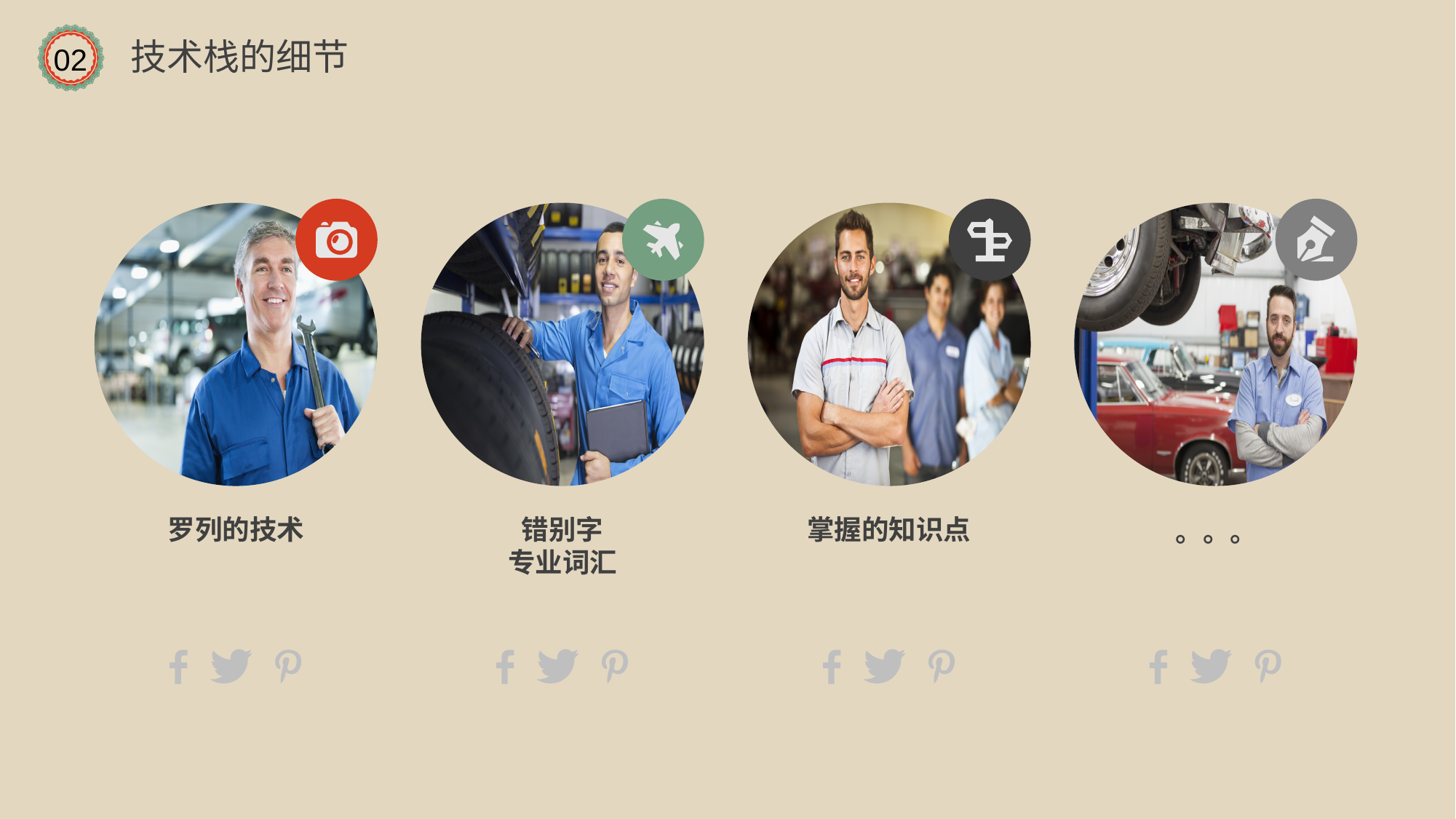

技术栈的细节
02

罗列的技术

错别字
专业词汇

掌握的知识点

 。。。